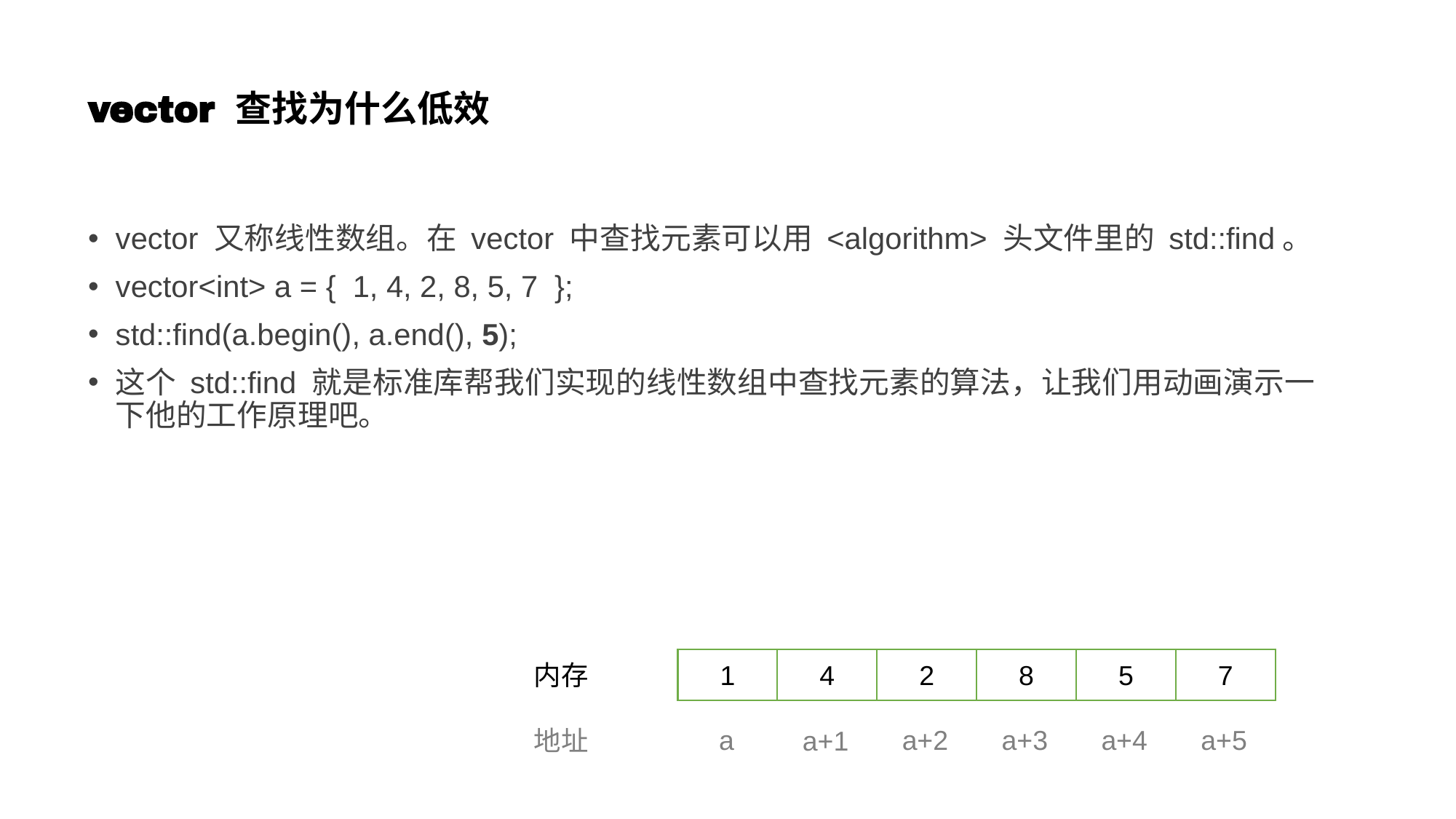

# vector 查找为什么低效
vector 又称线性数组。在 vector 中查找元素可以用 <algorithm> 头文件里的 std::find。
vector<int> a = {  1, 4, 2, 8, 5, 7  };
std::find(a.begin(), a.end(), 5);
这个 std::find 就是标准库帮我们实现的线性数组中查找元素的算法，让我们用动画演示一下他的工作原理吧。
1
4
2
8
5
7
内存
a
a+2
a+3
a+4
a+5
地址
a+1